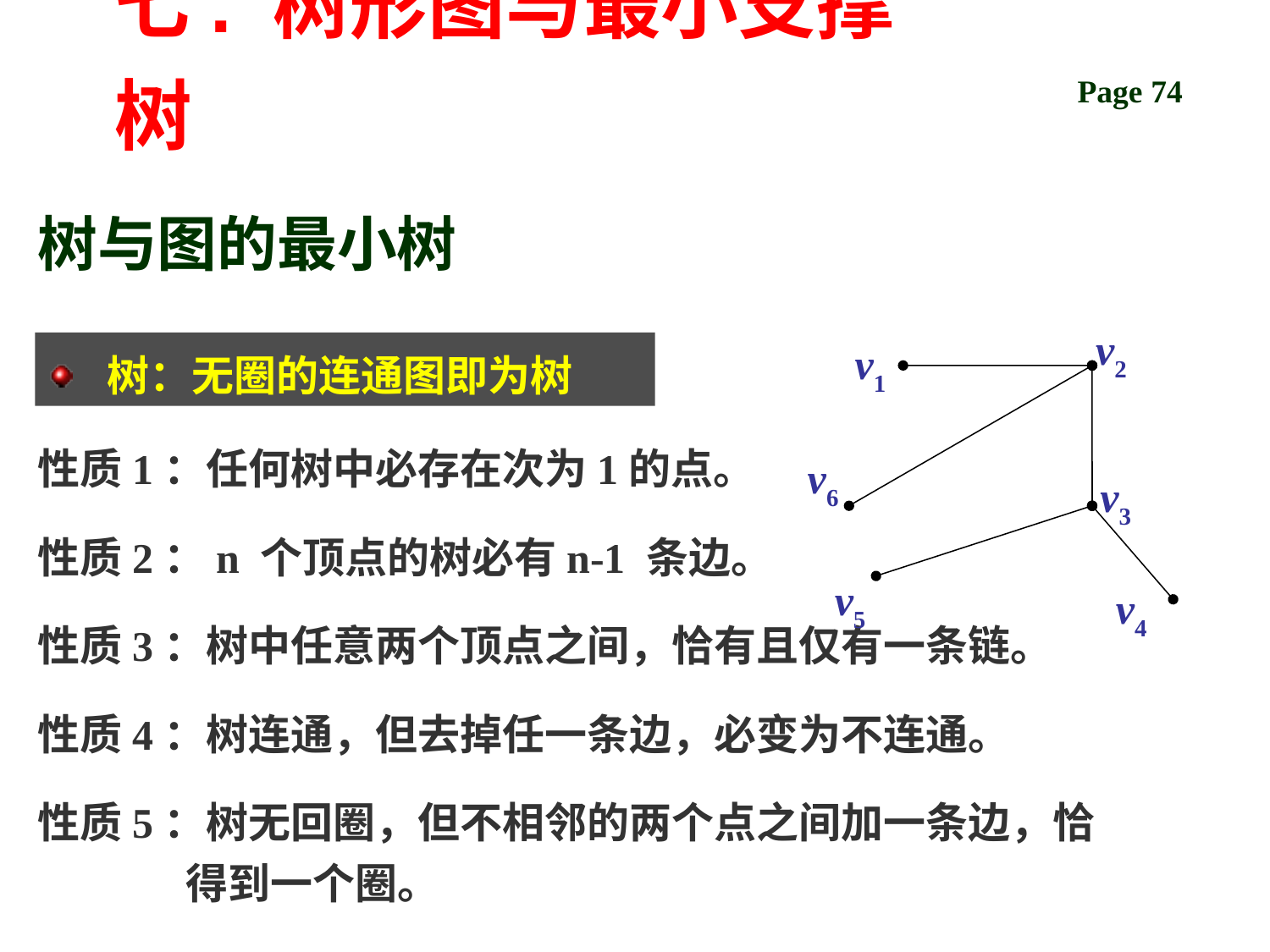

七. 树形图与最小支撑树
# 树与图的最小树
v2

v1

v6

v3

v5

v4

  树：无圈的连通图即为树
性质1：任何树中必存在次为1的点。
性质2：n 个顶点的树必有n-1 条边。
性质3：树中任意两个顶点之间，恰有且仅有一条链。
性质4：树连通，但去掉任一条边，必变为不连通。
性质5：树无回圈，但不相邻的两个点之间加一条边，恰得到一个圈。